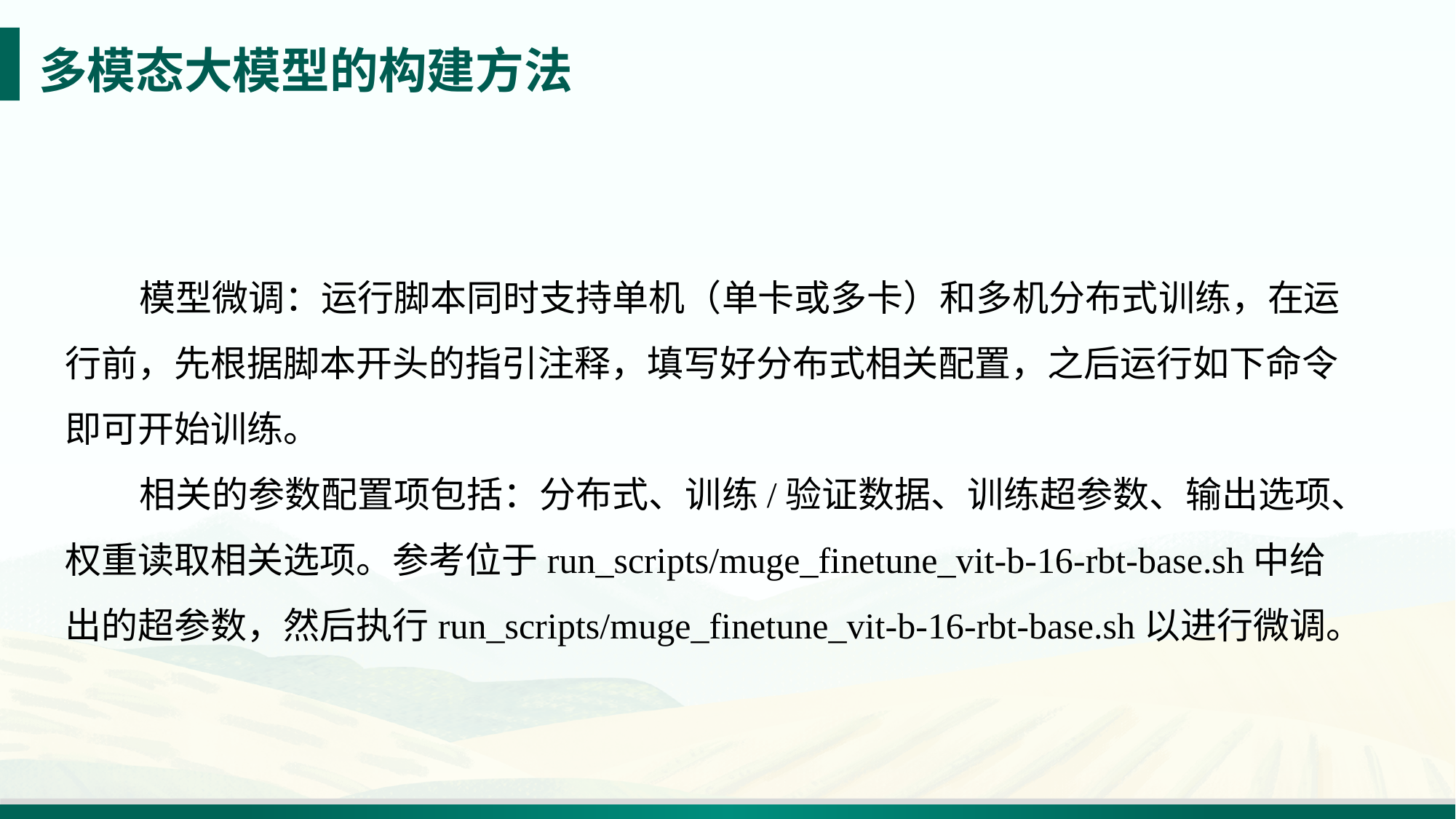

# 多模态大模型的构建方法
        模型微调：运行脚本同时支持单机（单卡或多卡）和多机分布式训练，在运行前，先根据脚本开头的指引注释，填写好分布式相关配置，之后运行如下命令即可开始训练。
        相关的参数配置项包括：分布式、训练/验证数据、训练超参数、输出选项、权重读取相关选项。参考位于run_scripts/muge_finetune_vit-b-16-rbt-base.sh中给出的超参数，然后执行run_scripts/muge_finetune_vit-b-16-rbt-base.sh以进行微调。